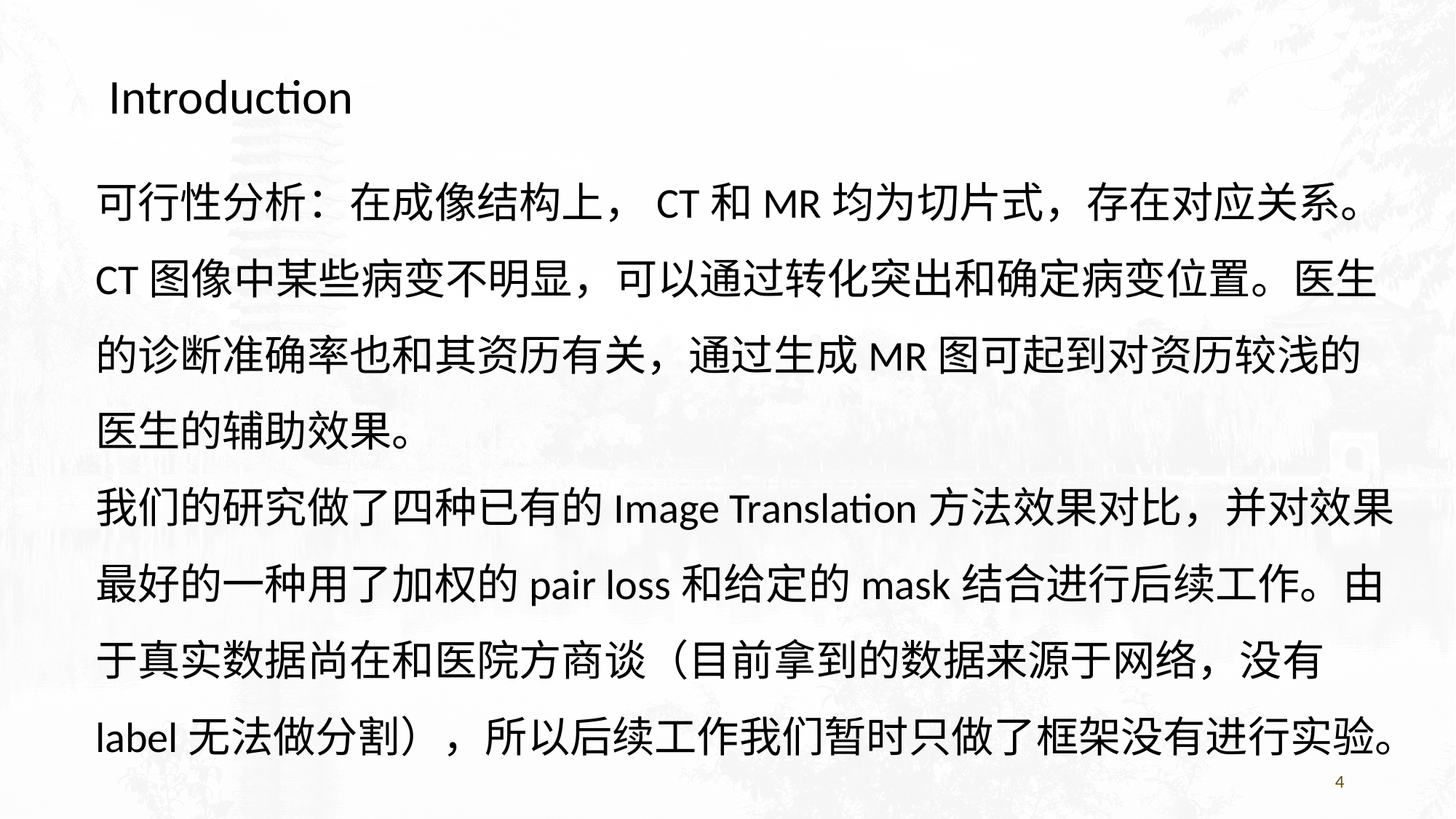

Introduction
可行性分析：在成像结构上，CT和MR均为切片式，存在对应关系。
CT图像中某些病变不明显，可以通过转化突出和确定病变位置。医生的诊断准确率也和其资历有关，通过生成MR图可起到对资历较浅的医生的辅助效果。
我们的研究做了四种已有的Image Translation方法效果对比，并对效果最好的一种用了加权的pair loss和给定的mask结合进行后续工作。由于真实数据尚在和医院方商谈（目前拿到的数据来源于网络，没有label无法做分割），所以后续工作我们暂时只做了框架没有进行实验。
4